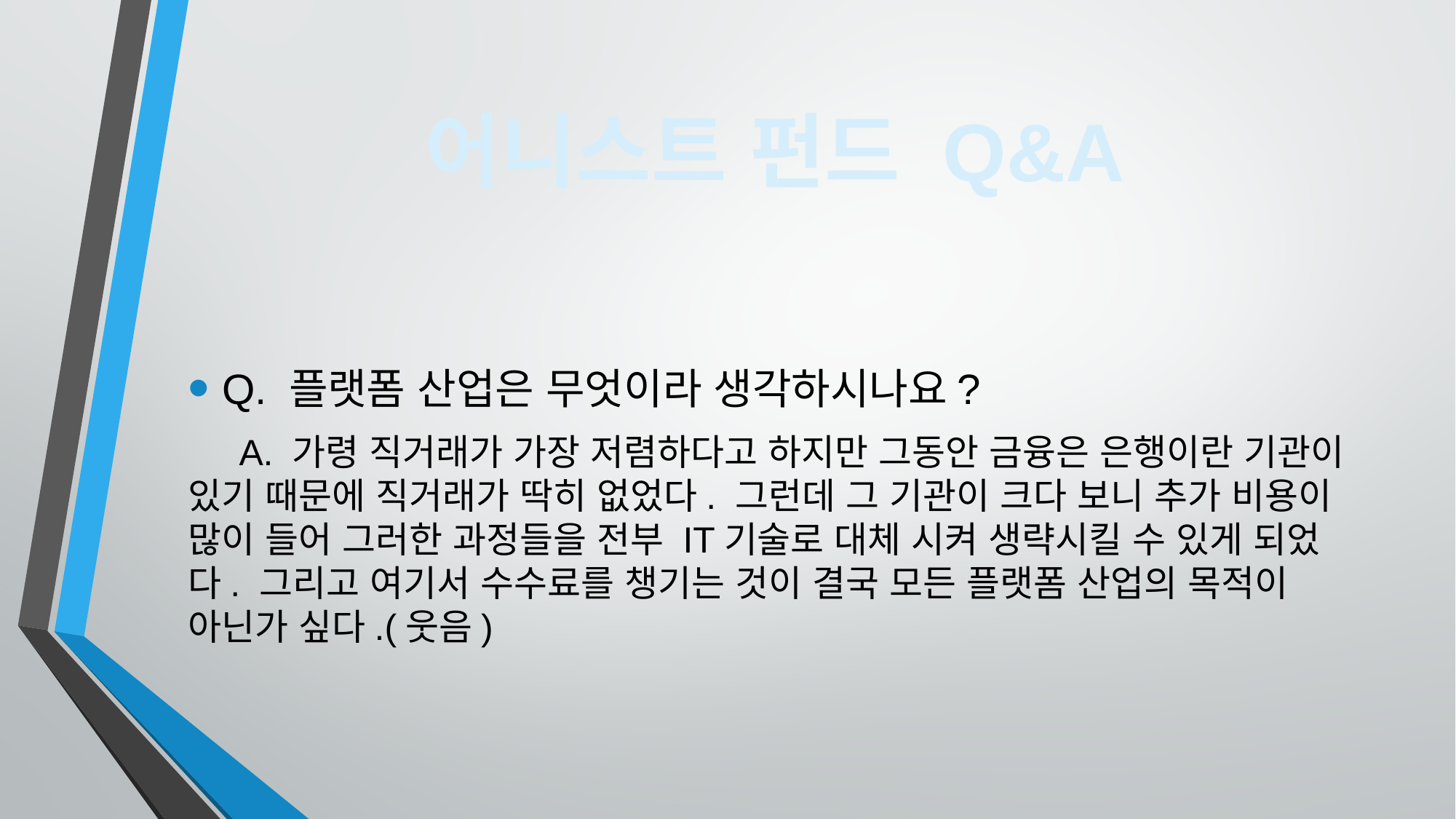

어니스트 펀드 Q&A
Q. 플랫폼 산업은 무엇이라 생각하시나요?
     A. 가령 직거래가 가장 저렴하다고 하지만 그동안 금융은 은행이란 기관이 있기 때문에 직거래가 딱히 없었다. 그런데 그 기관이 크다 보니 추가 비용이 많이 들어 그러한 과정들을 전부 IT기술로 대체 시켜 생략시킬 수 있게 되었다. 그리고 여기서 수수료를 챙기는 것이 결국 모든 플랫폼 산업의 목적이 아닌가 싶다.(웃음)